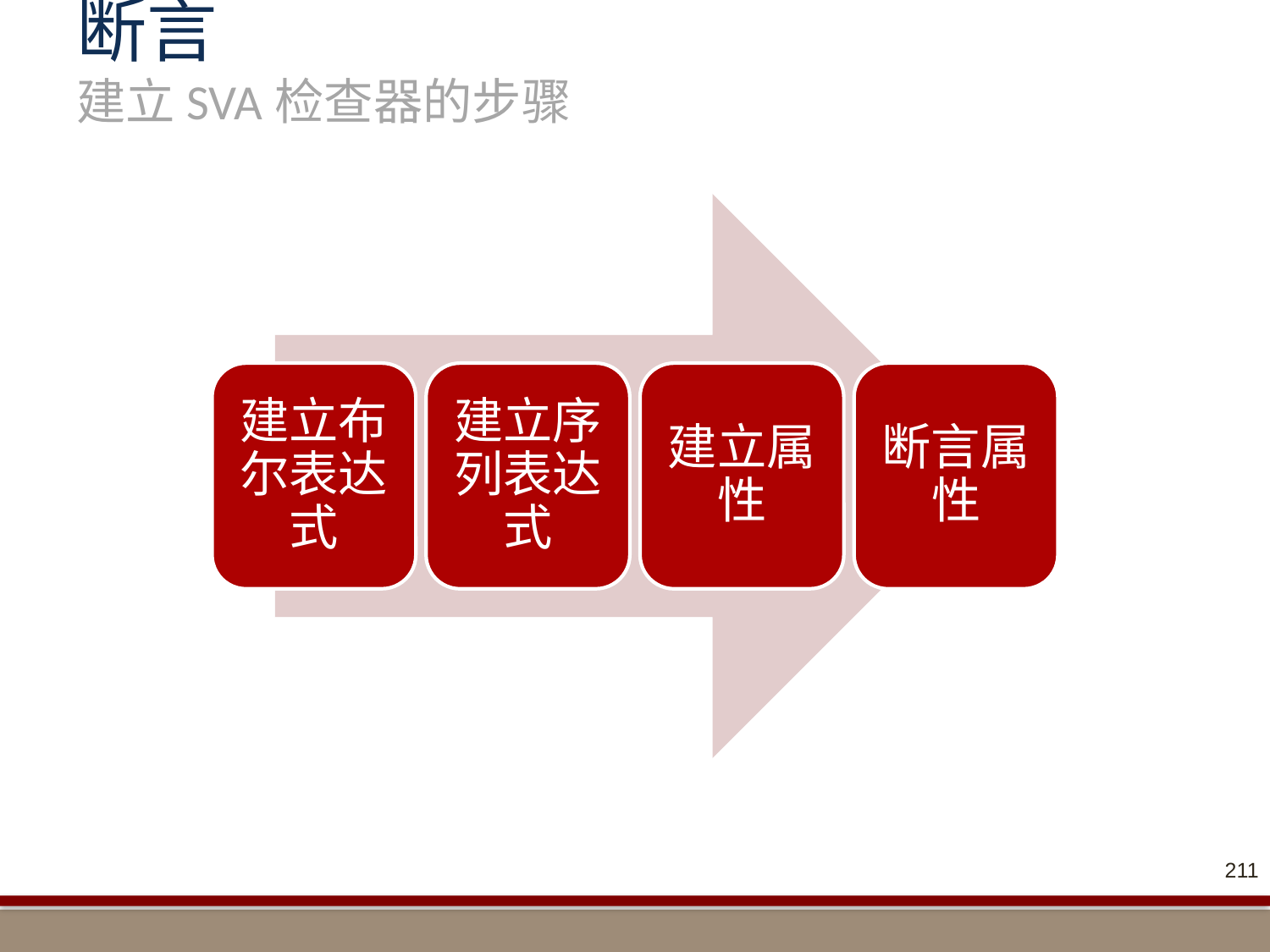

# 断言 建立SVA检查器的步骤

建立布尔表达式
建立序列表达式
建立属性
断言属性
211